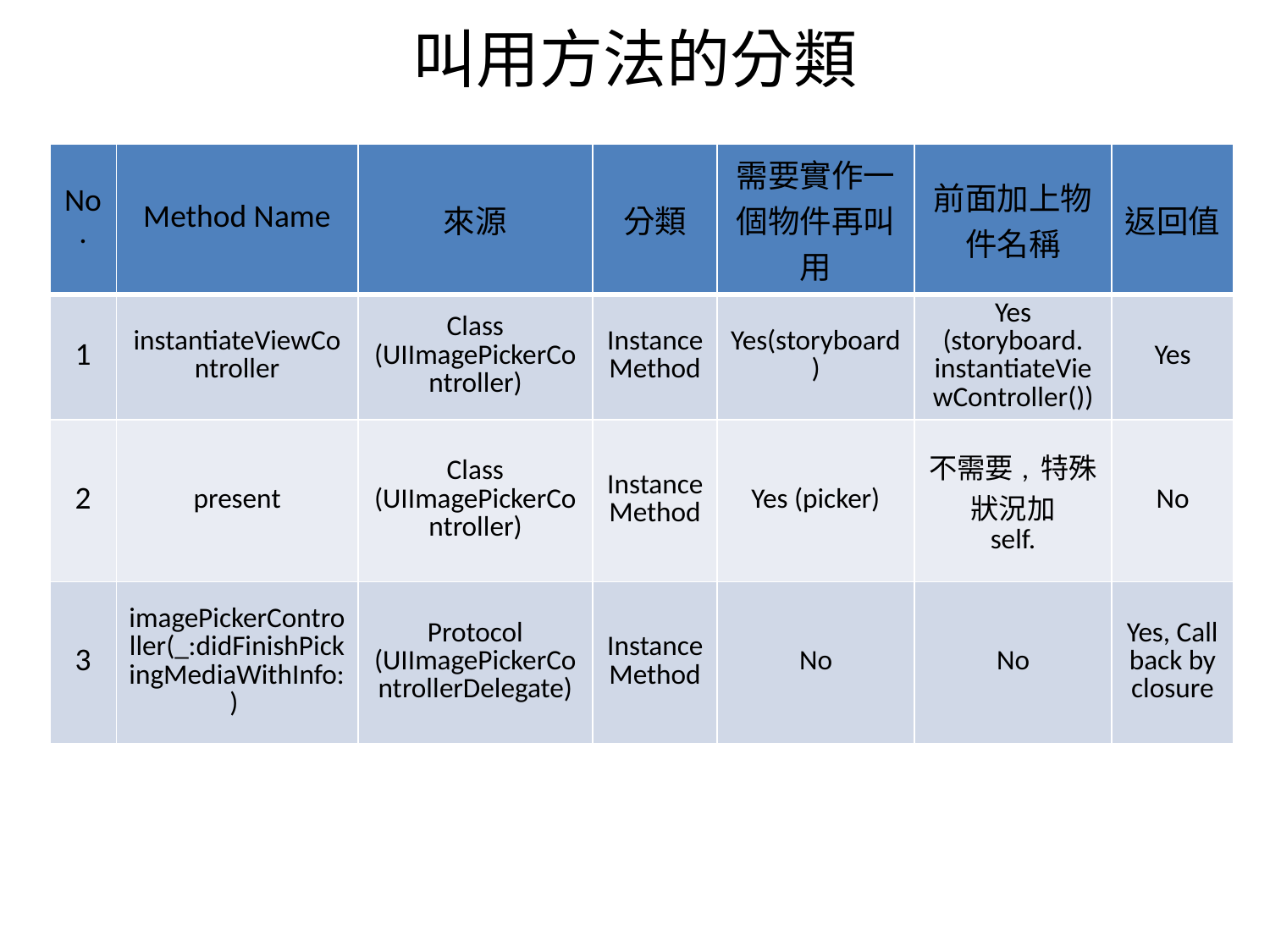

# 叫用方法的分類
| No. | Method Name | 來源 | 分類 | 需要實作一個物件再叫用 | 前面加上物件名稱 | 返回值 |
| --- | --- | --- | --- | --- | --- | --- |
| 1 | instantiateViewController | Class (UIImagePickerController) | Instance Method | Yes(storyboard) | Yes (storyboard. instantiateViewController()) | Yes |
| 2 | present | Class (UIImagePickerController) | Instance Method | Yes (picker) | 不需要, 特殊狀況加 self. | No |
| 3 | imagePickerController(\_:didFinishPickingMediaWithInfo:) | Protocol (UIImagePickerControllerDelegate) | Instance Method | No | No | Yes, Call back by closure |